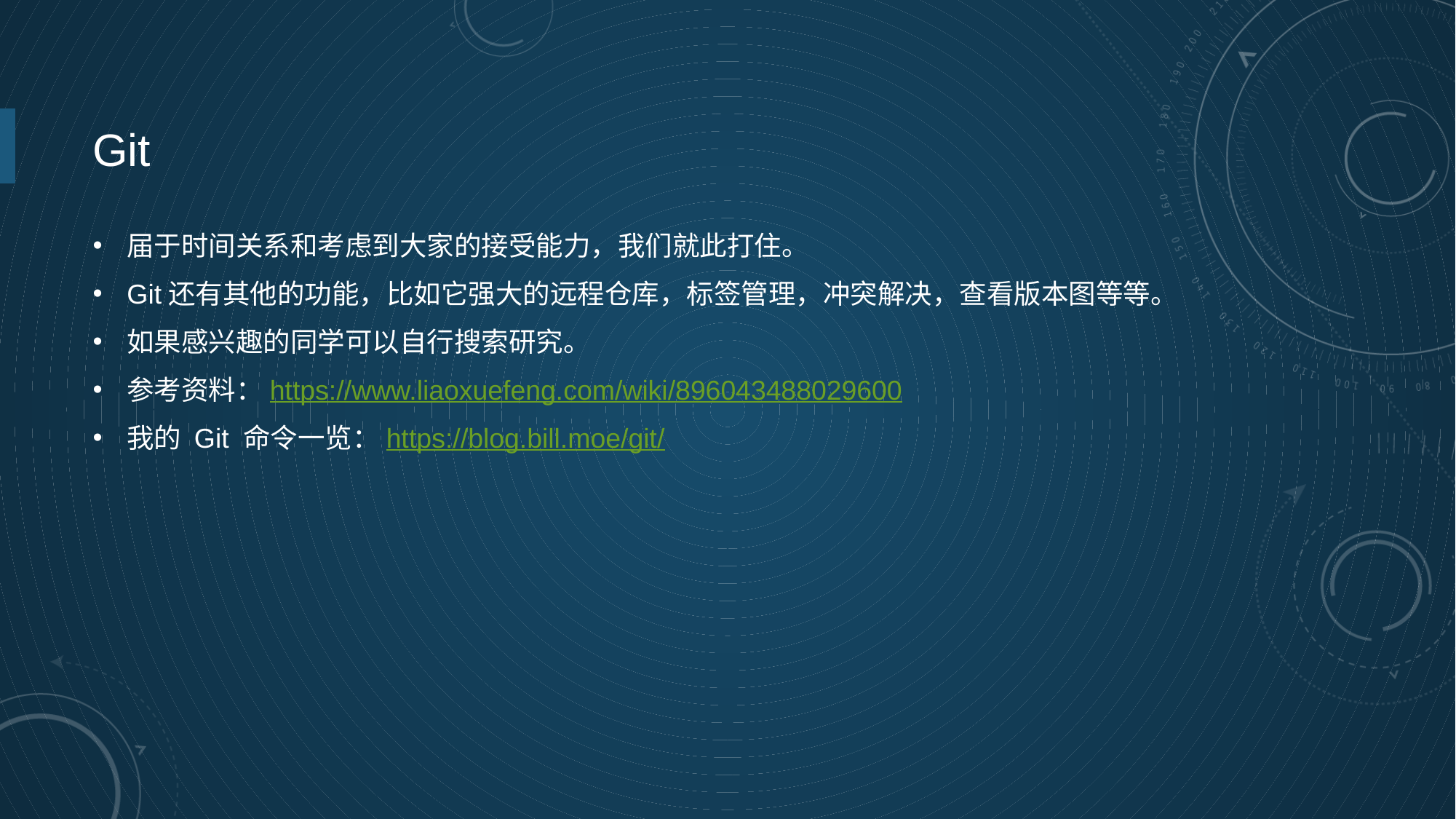

# Git
届于时间关系和考虑到大家的接受能力，我们就此打住。
Git还有其他的功能，比如它强大的远程仓库，标签管理，冲突解决，查看版本图等等。
如果感兴趣的同学可以自行搜索研究。
参考资料：https://www.liaoxuefeng.com/wiki/896043488029600
我的 Git 命令一览：https://blog.bill.moe/git/